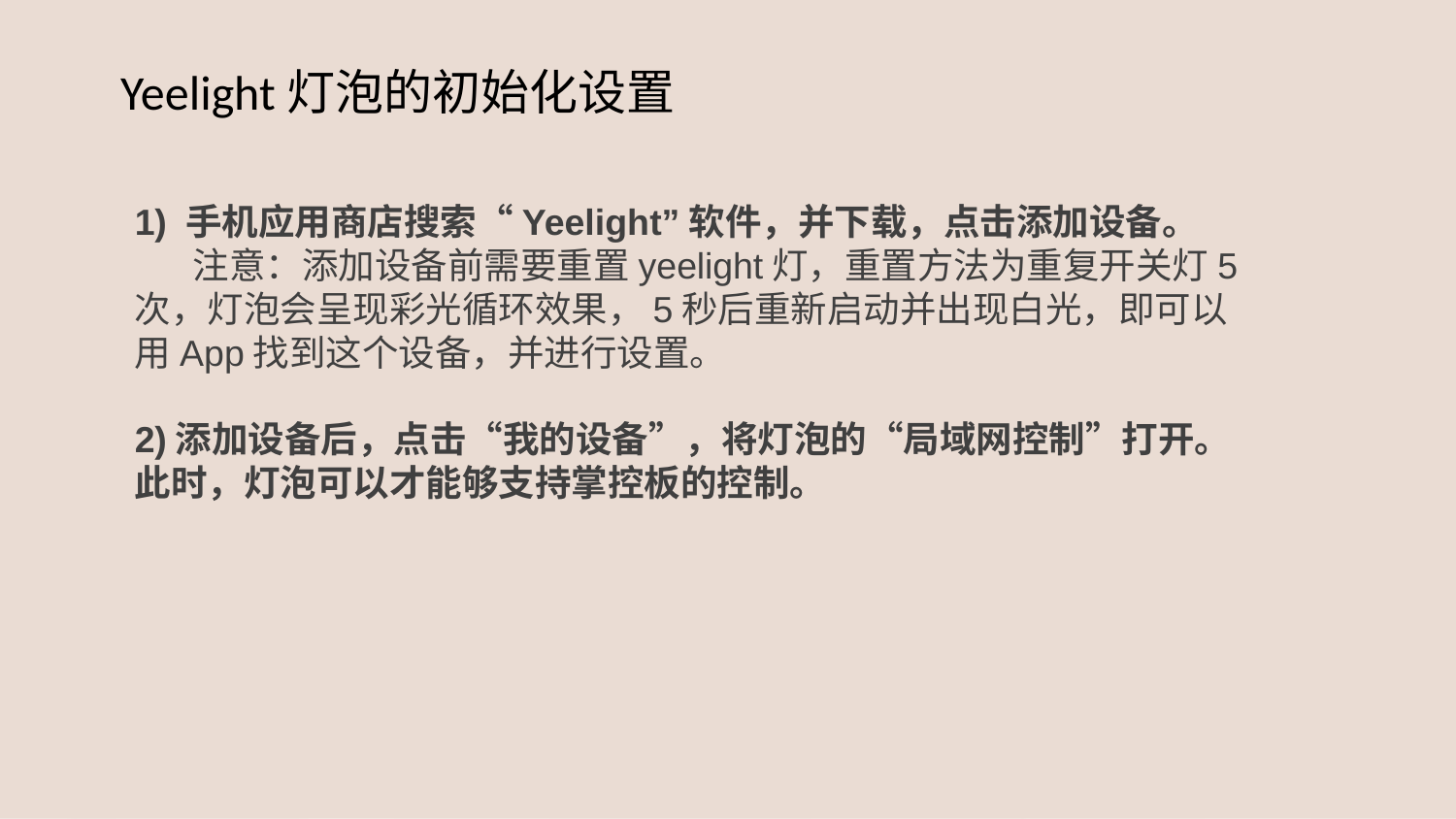

Yeelight灯泡的初始化设置
1) 手机应用商店搜索“Yeelight”软件，并下载，点击添加设备。
      注意：添加设备前需要重置yeelight灯，重置方法为重复开关灯5次，灯泡会呈现彩光循环效果，5秒后重新启动并出现白光，即可以用App找到这个设备，并进行设置。
2)添加设备后，点击“我的设备”，将灯泡的“局域网控制”打开。此时，灯泡可以才能够支持掌控板的控制。